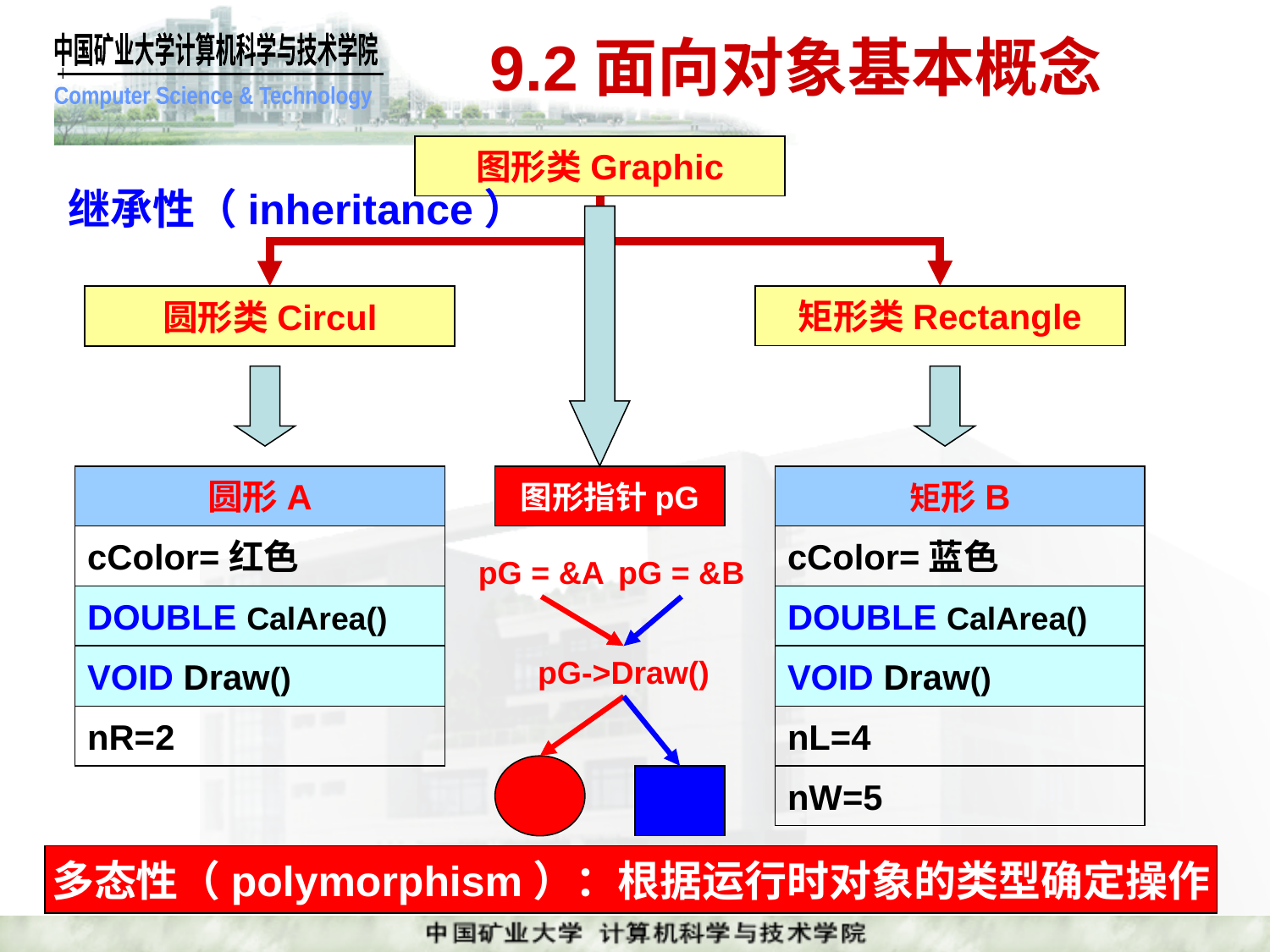

# 9.2面向对象基本概念
图形类Graphic
继承性（inheritance）

矩形类Rectangle
圆形类Circul

圆形A
图形指针pG
矩形B
cColor=红色
cColor=蓝色
pG = &A
pG = &B
DOUBLE CalArea()
DOUBLE CalArea()
pG->Draw()
VOID Draw()
VOID Draw()
nR=2
nL=4

nW=5
多态性（polymorphism）：根据运行时对象的类型确定操作
30